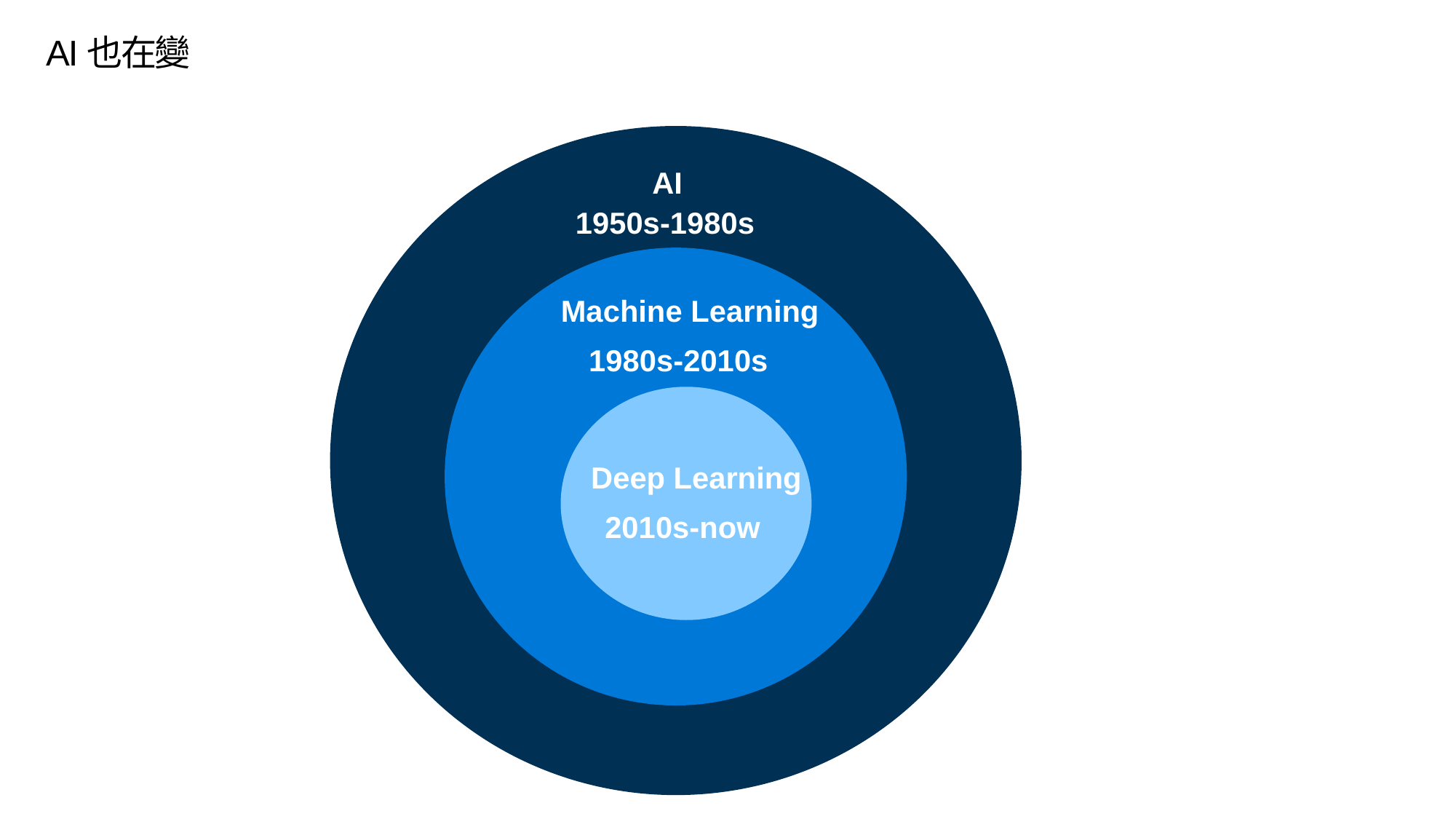

# AI也在變

AI
1950s-1980s
Machine Learning
1980s-2010s
Deep Learning
2010s-now